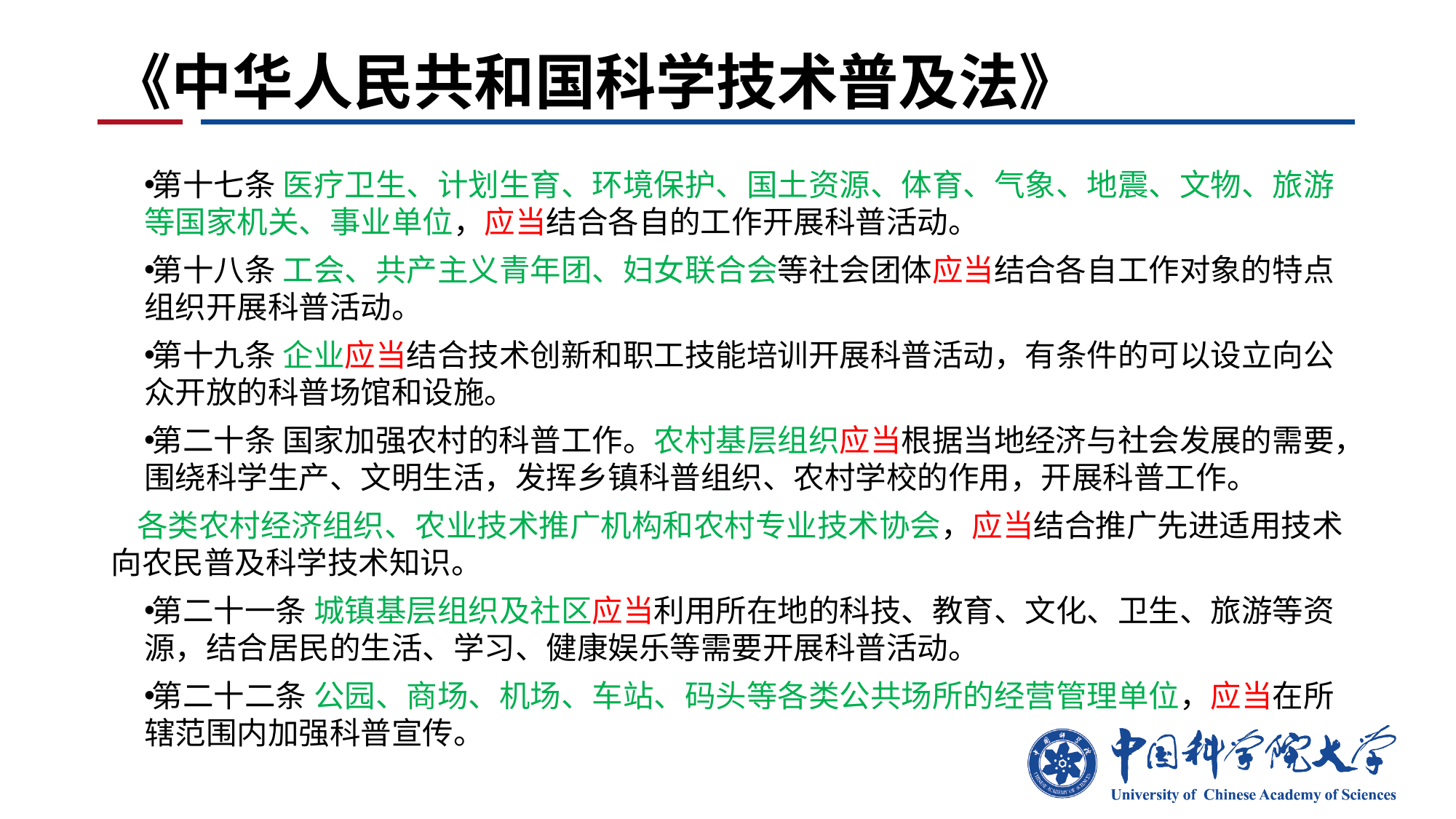

# 《中华人民共和国科学技术普及法》
第十七条 医疗卫生、计划生育、环境保护、国土资源、体育、气象、地震、文物、旅游等国家机关、事业单位，应当结合各自的工作开展科普活动。
第十八条 工会、共产主义青年团、妇女联合会等社会团体应当结合各自工作对象的特点组织开展科普活动。
第十九条 企业应当结合技术创新和职工技能培训开展科普活动，有条件的可以设立向公众开放的科普场馆和设施。
第二十条 国家加强农村的科普工作。农村基层组织应当根据当地经济与社会发展的需要，围绕科学生产、文明生活，发挥乡镇科普组织、农村学校的作用，开展科普工作。
   各类农村经济组织、农业技术推广机构和农村专业技术协会，应当结合推广先进适用技术向农民普及科学技术知识。
第二十一条 城镇基层组织及社区应当利用所在地的科技、教育、文化、卫生、旅游等资源，结合居民的生活、学习、健康娱乐等需要开展科普活动。
第二十二条 公园、商场、机场、车站、码头等各类公共场所的经营管理单位，应当在所辖范围内加强科普宣传。